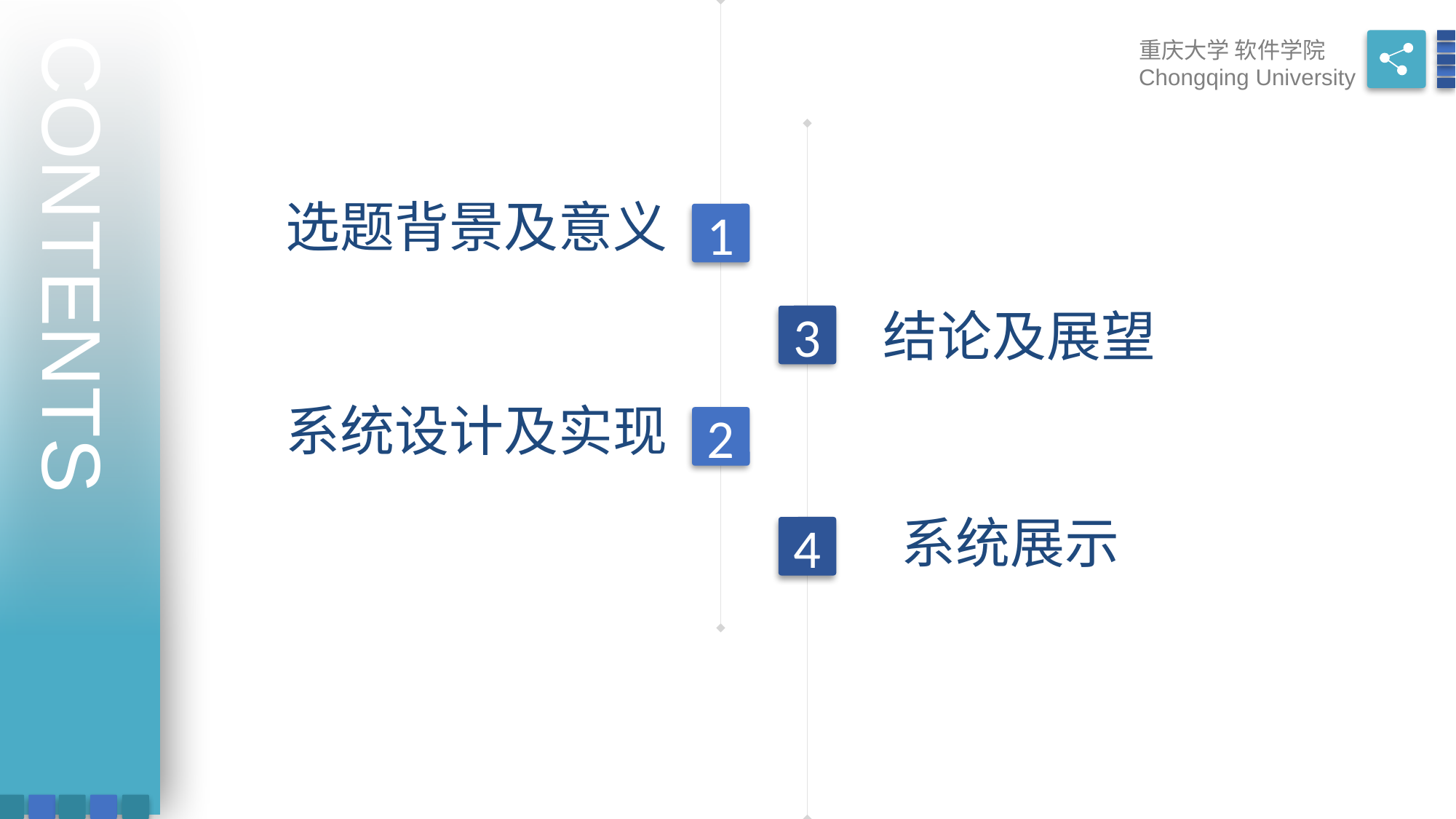

CONTENTS
重庆大学 软件学院
Chongqing University

选题背景及意义
1
结论及展望
3

系统设计及实现
2
系统展示
4